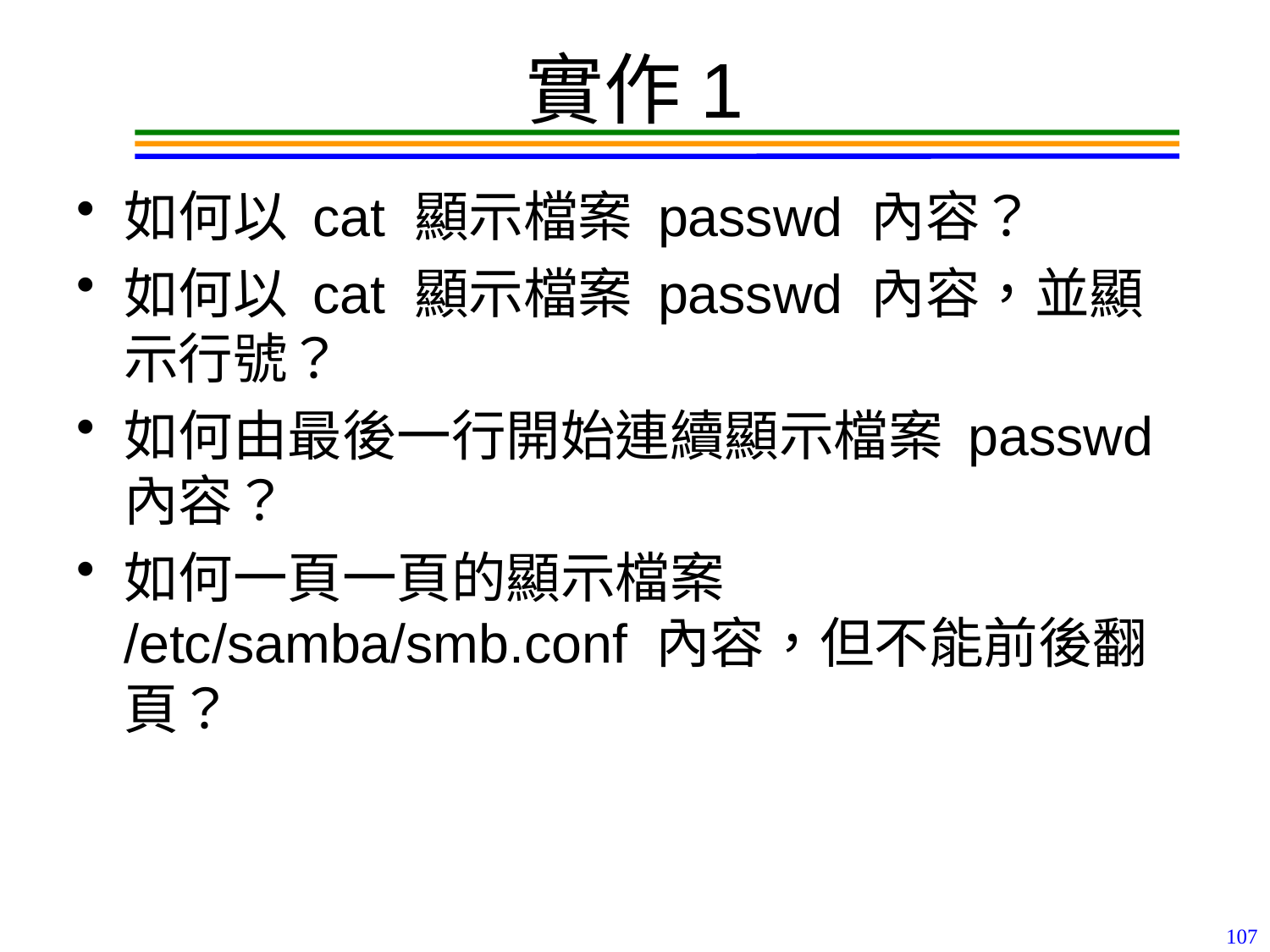

# 實作1
如何以 cat 顯示檔案 passwd 內容？
如何以 cat 顯示檔案 passwd 內容，並顯示行號？
如何由最後一行開始連續顯示檔案 passwd 內容？
如何一頁一頁的顯示檔案 /etc/samba/smb.conf 內容，但不能前後翻頁？
107